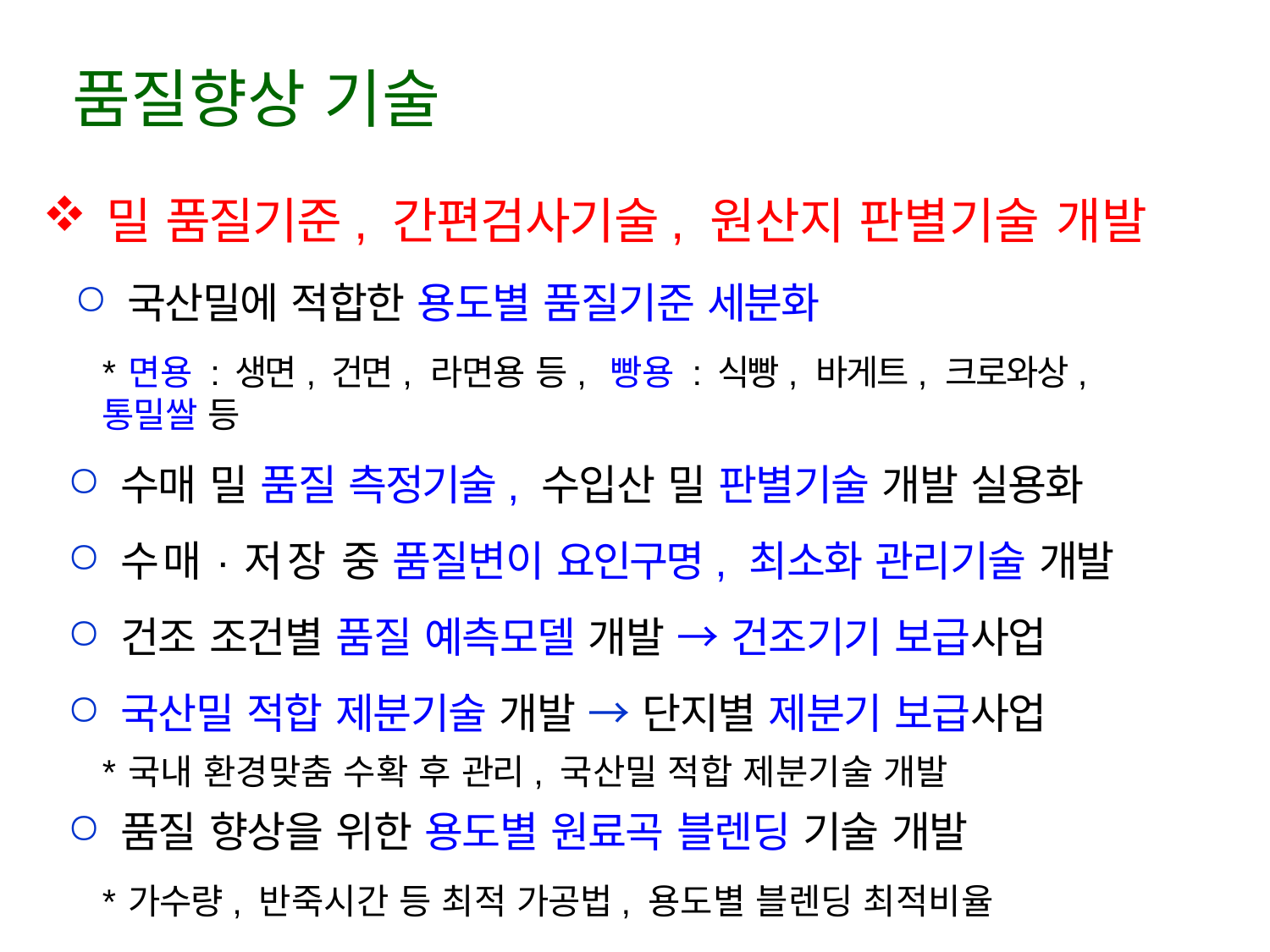

# 품질향상 기술
밀 품질기준, 간편검사기술, 원산지 판별기술 개발
국산밀에 적합한 용도별 품질기준 세분화
* 면용 : 생면, 건면, 라면용 등,	빵용 : 식빵, 바게트, 크로와상,	통밀쌀 등
수매 밀 품질 측정기술, 수입산 밀 판별기술 개발 실용화
수매·저장 중 품질변이 요인구명, 최소화 관리기술 개발
건조 조건별 품질 예측모델 개발 → 건조기기 보급사업
국산밀 적합 제분기술 개발 → 단지별 제분기 보급사업
* 국내 환경맞춤 수확 후 관리, 국산밀 적합 제분기술 개발
품질 향상을 위한 용도별 원료곡 블렌딩 기술 개발
* 가수량, 반죽시간 등 최적 가공법, 용도별 블렌딩 최적비율